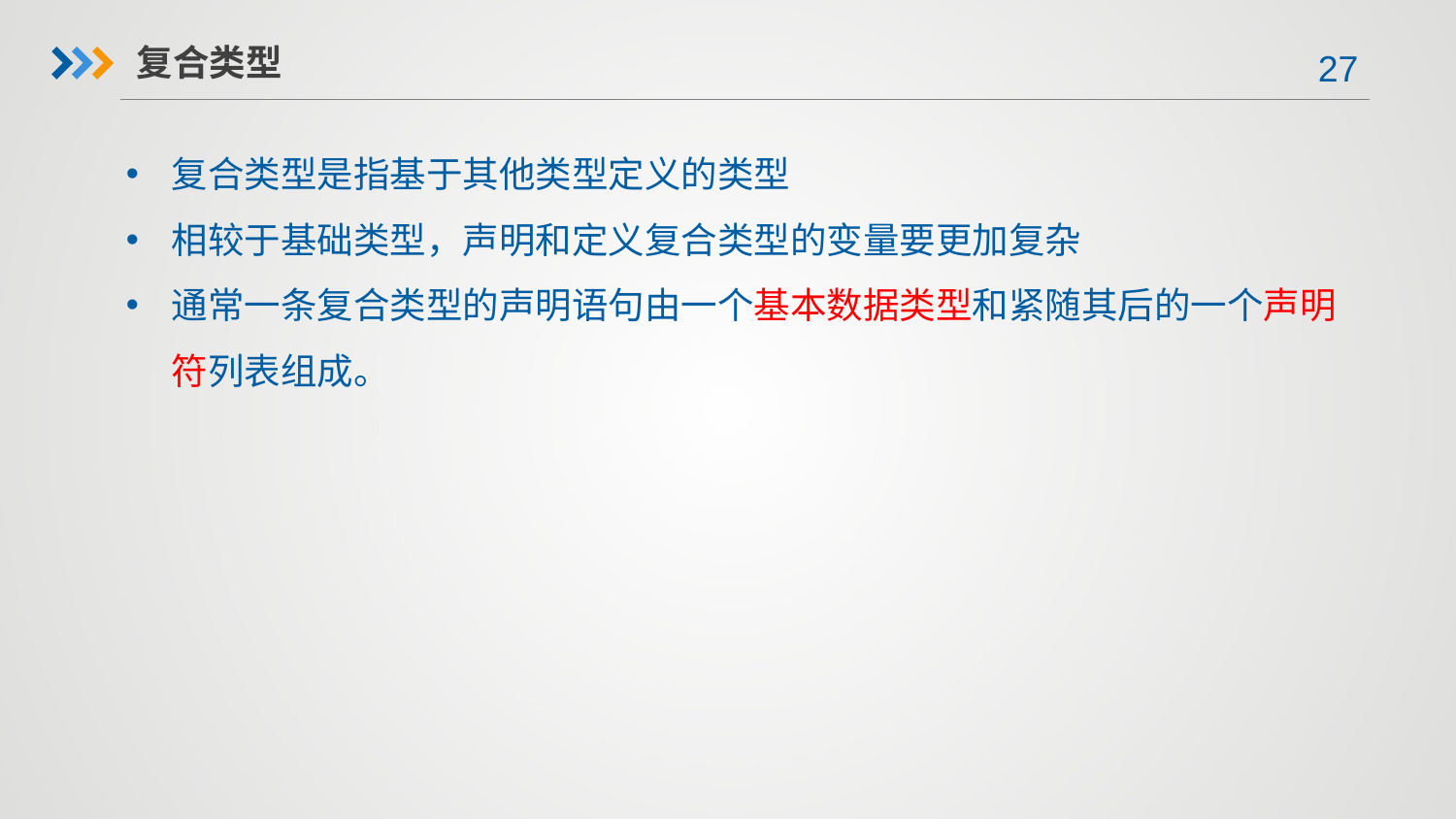

复合类型
复合类型是指基于其他类型定义的类型
相较于基础类型，声明和定义复合类型的变量要更加复杂
通常一条复合类型的声明语句由一个基本数据类型和紧随其后的一个声明符列表组成。